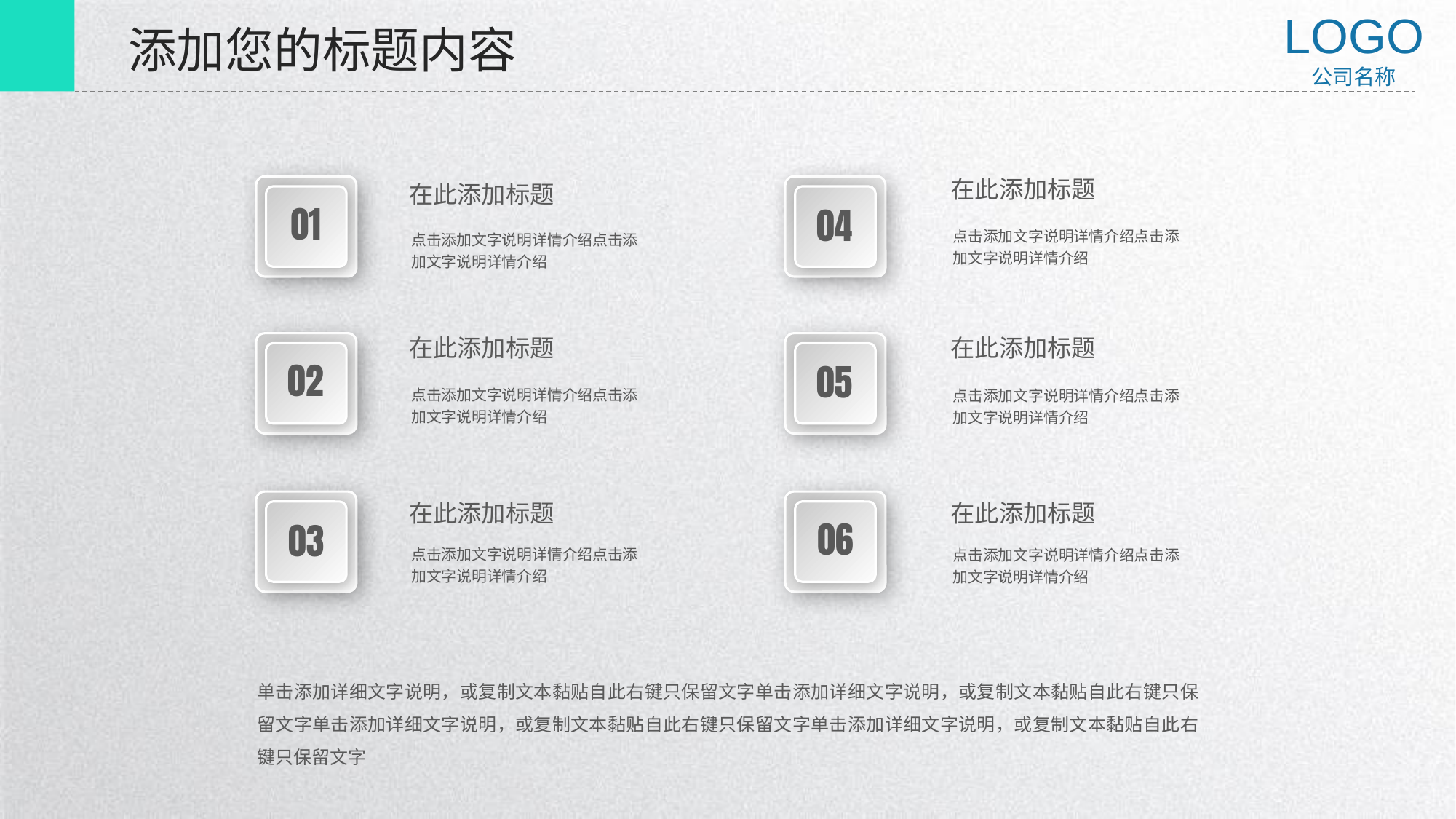

LOGO
公司名称
添加您的标题内容
在此添加标题
点击添加文字说明详情介绍点击添加文字说明详情介绍
在此添加标题
点击添加文字说明详情介绍点击添加文字说明详情介绍

01

04
在此添加标题
点击添加文字说明详情介绍点击添加文字说明详情介绍
在此添加标题
点击添加文字说明详情介绍点击添加文字说明详情介绍

02

05

03

06
在此添加标题
点击添加文字说明详情介绍点击添加文字说明详情介绍
在此添加标题
点击添加文字说明详情介绍点击添加文字说明详情介绍
单击添加详细文字说明，或复制文本黏贴自此右键只保留文字单击添加详细文字说明，或复制文本黏贴自此右键只保留文字单击添加详细文字说明，或复制文本黏贴自此右键只保留文字单击添加详细文字说明，或复制文本黏贴自此右键只保留文字